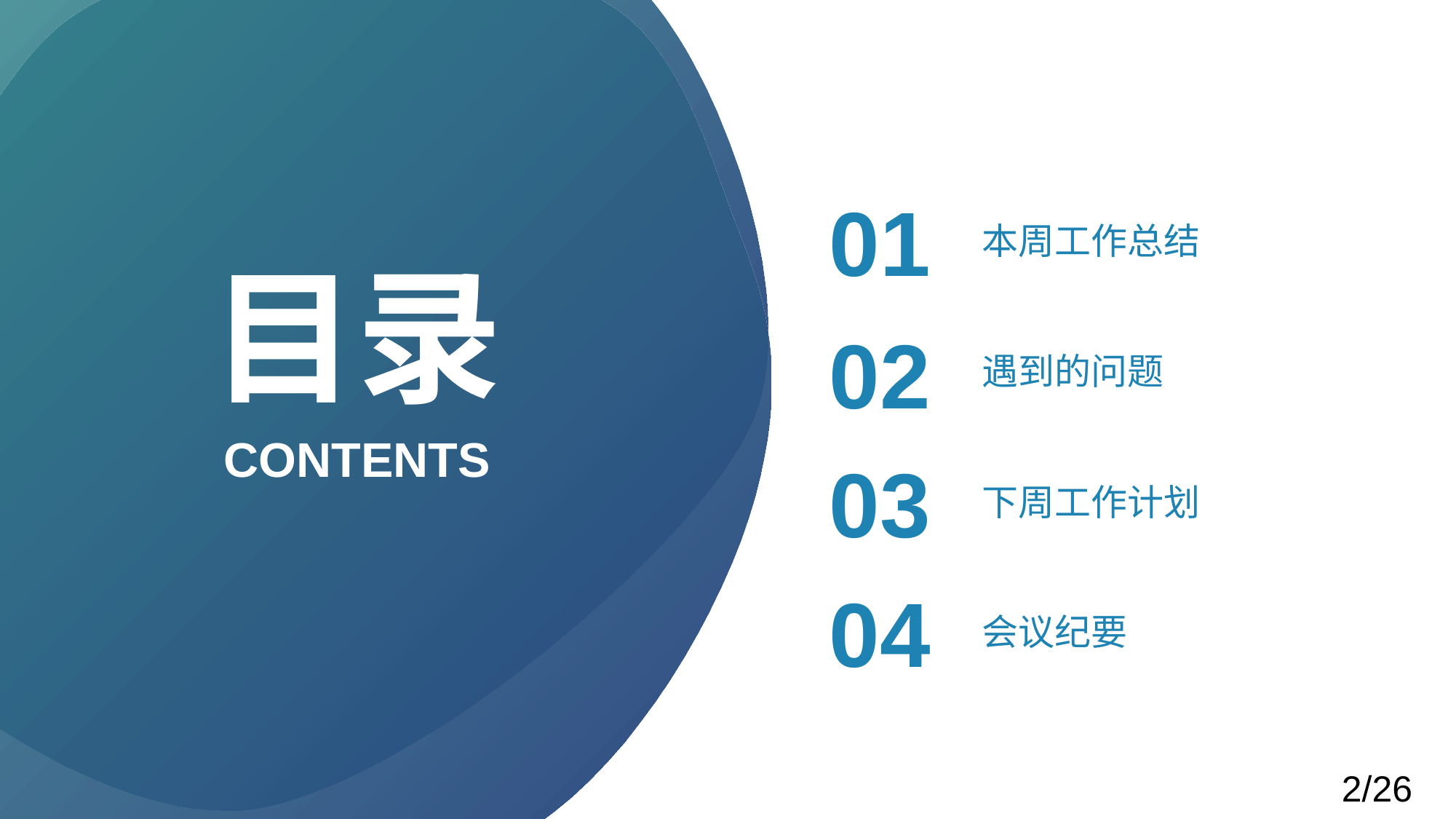

01
本周工作总结
目录
遇到的问题
02
CONTENTS
03
下周工作计划
04
会议纪要
2/26